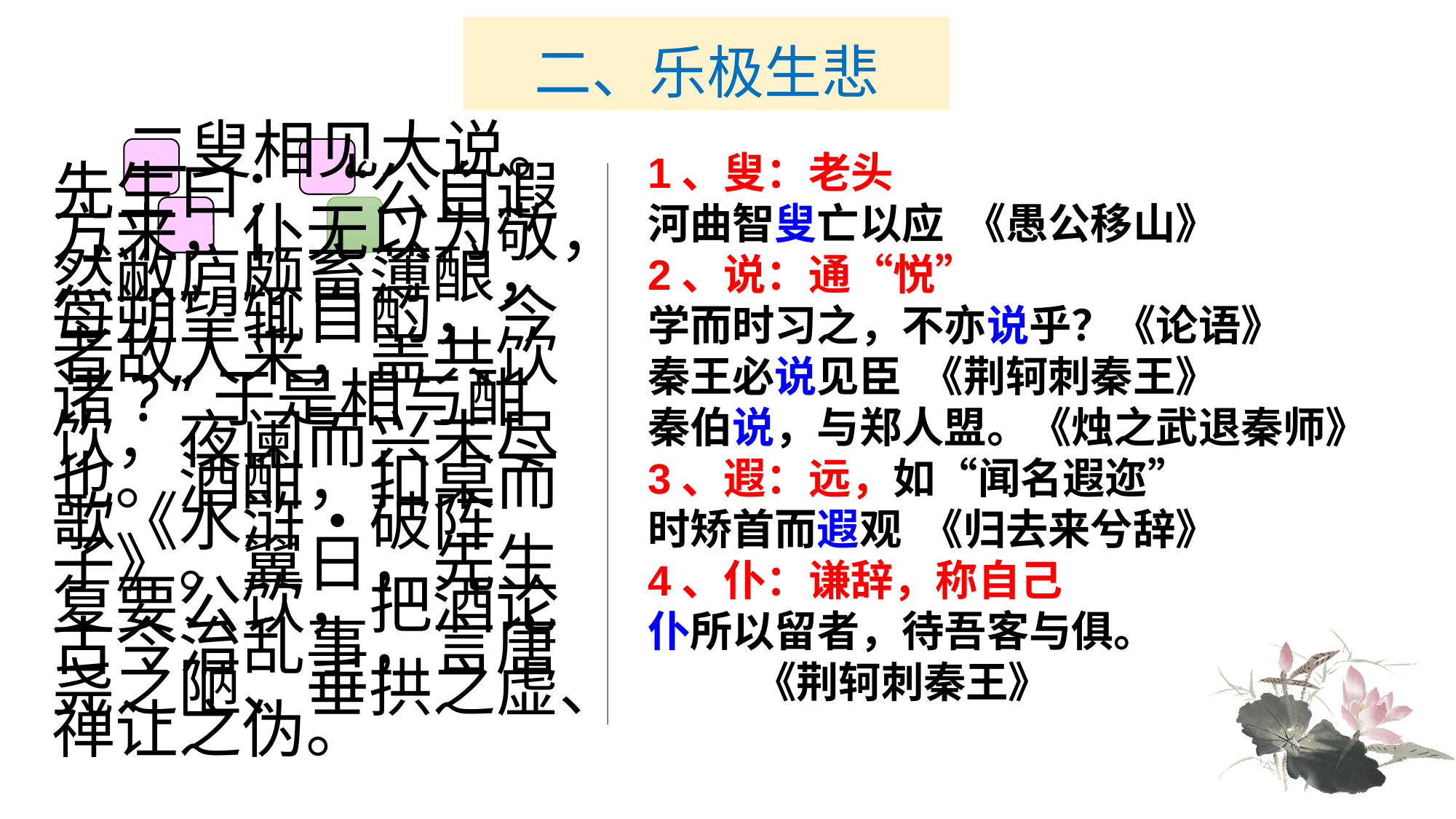

# 二、乐极生悲
　　   二叟相见大说。先生曰：“公自遐方来，仆无以为敬，然敝庐颇畜薄酿，每朔望辄自酌，今者故人来，盖共饮诸?”于是相与酣饮，夜阑而兴未尽也。酒酣，扣桌而歌《水浒•破阵子》。翼日，先生复要公饮，把酒论古今治乱事，言唐尧之陋、垂拱之虚、禅让之伪。

1、叟：老头
河曲智叟亡以应  《愚公移山》
2、说：通“悦”
学而时习之，不亦说乎？《论语》
秦王必说见臣  《荆轲刺秦王》
秦伯说，与郑人盟。《烛之武退秦师》
3、遐：远，如“闻名遐迩”
时矫首而遐观  《归去来兮辞》
4、仆：谦辞，称自己
仆所以留者，待吾客与俱。
          《荆轲刺秦王》